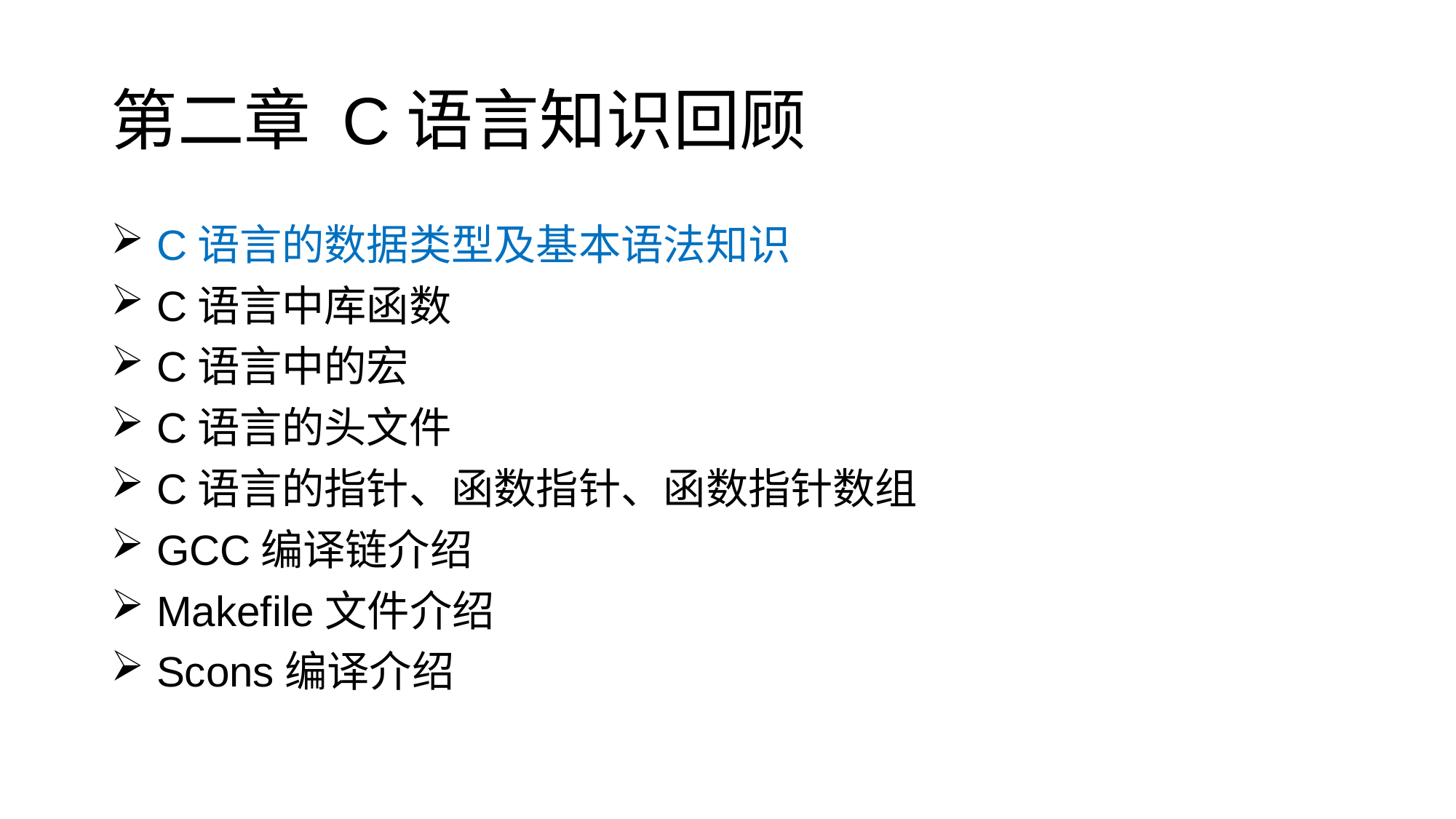

# 第二章 C语言知识回顾
 C语言的数据类型及基本语法知识
 C语言中库函数
 C语言中的宏
 C语言的头文件
 C语言的指针、函数指针、函数指针数组
 GCC编译链介绍
 Makefile文件介绍
 Scons编译介绍